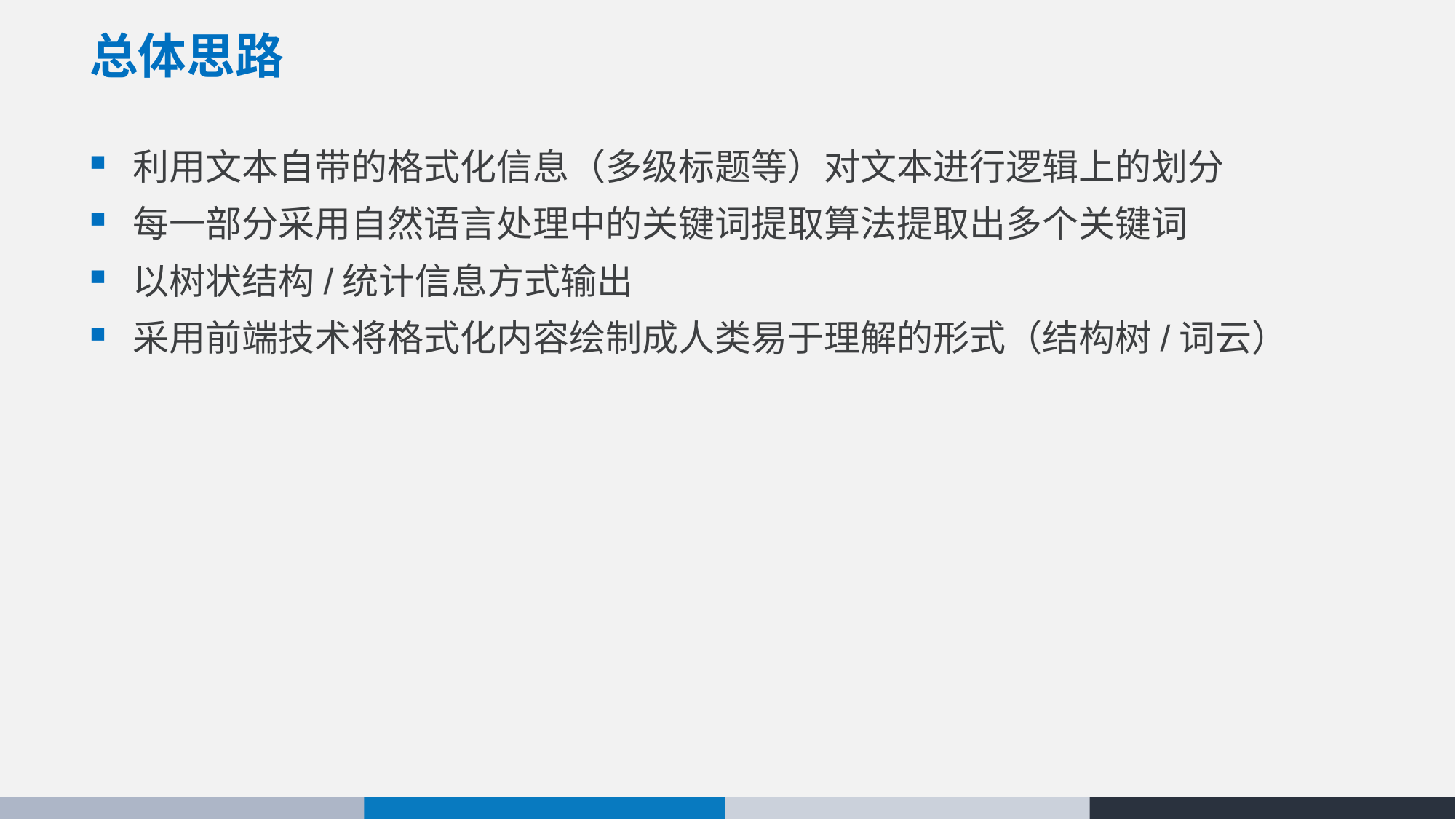

# 总体思路
利用文本自带的格式化信息（多级标题等）对文本进行逻辑上的划分
每一部分采用自然语言处理中的关键词提取算法提取出多个关键词
以树状结构/统计信息方式输出
采用前端技术将格式化内容绘制成人类易于理解的形式（结构树/词云）